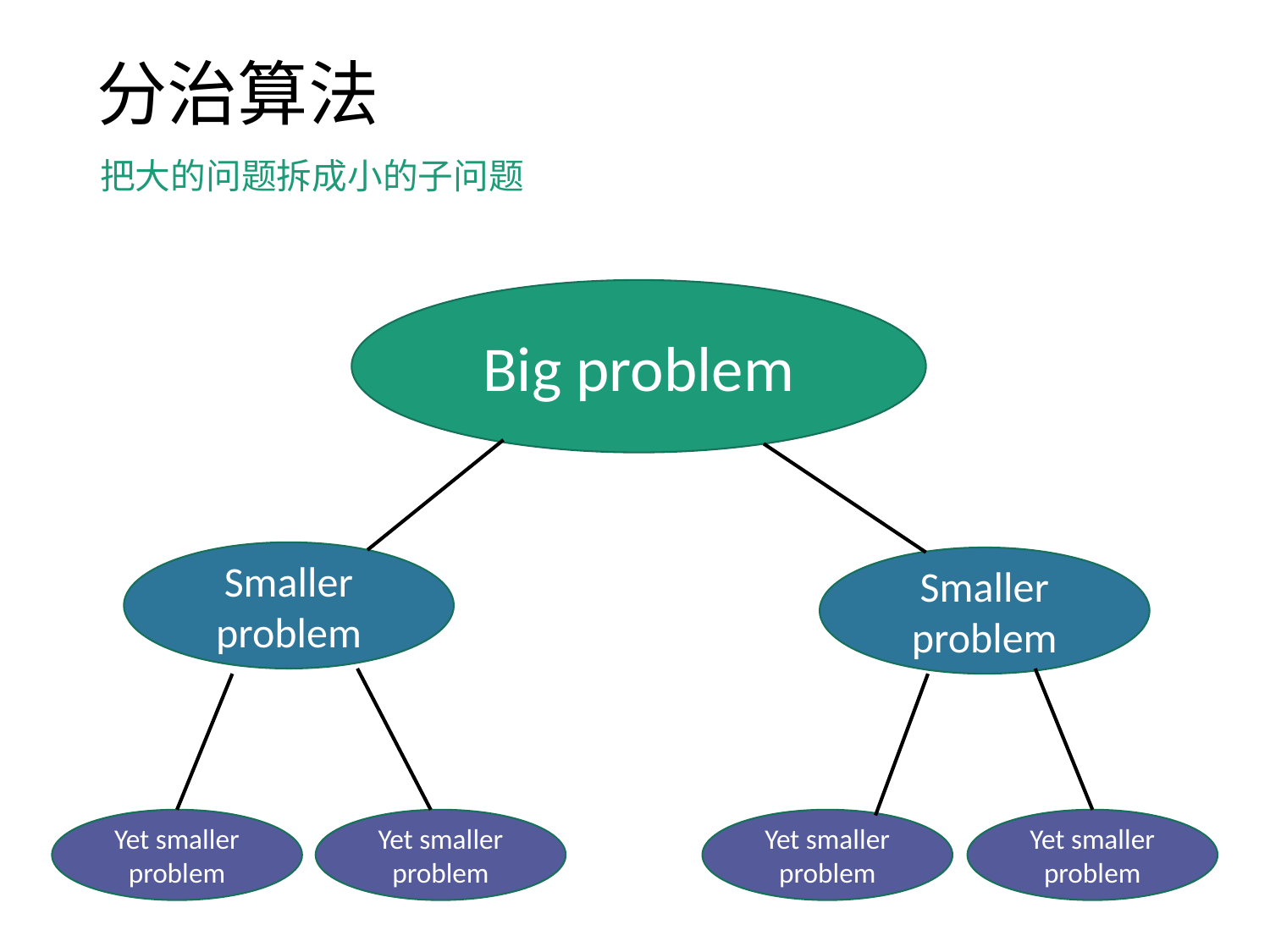

# 分治算法
把大的问题拆成小的子问题
Big problem
Smaller problem
Smaller problem
Yet smaller problem
Yet smaller problem
Yet smaller problem
Yet smaller problem